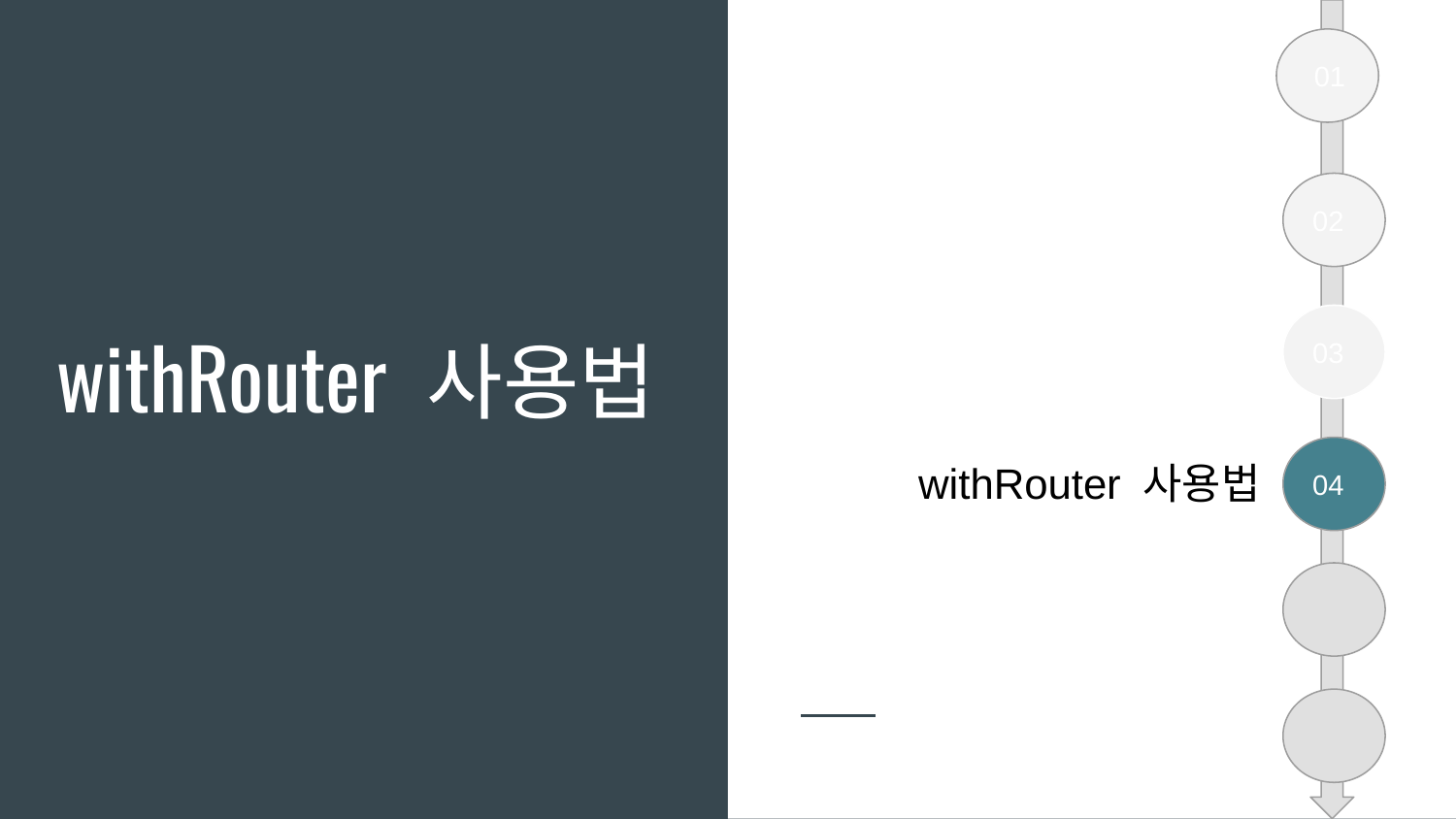

01
# withRouter 사용법
02
03
04
withRouter 사용법